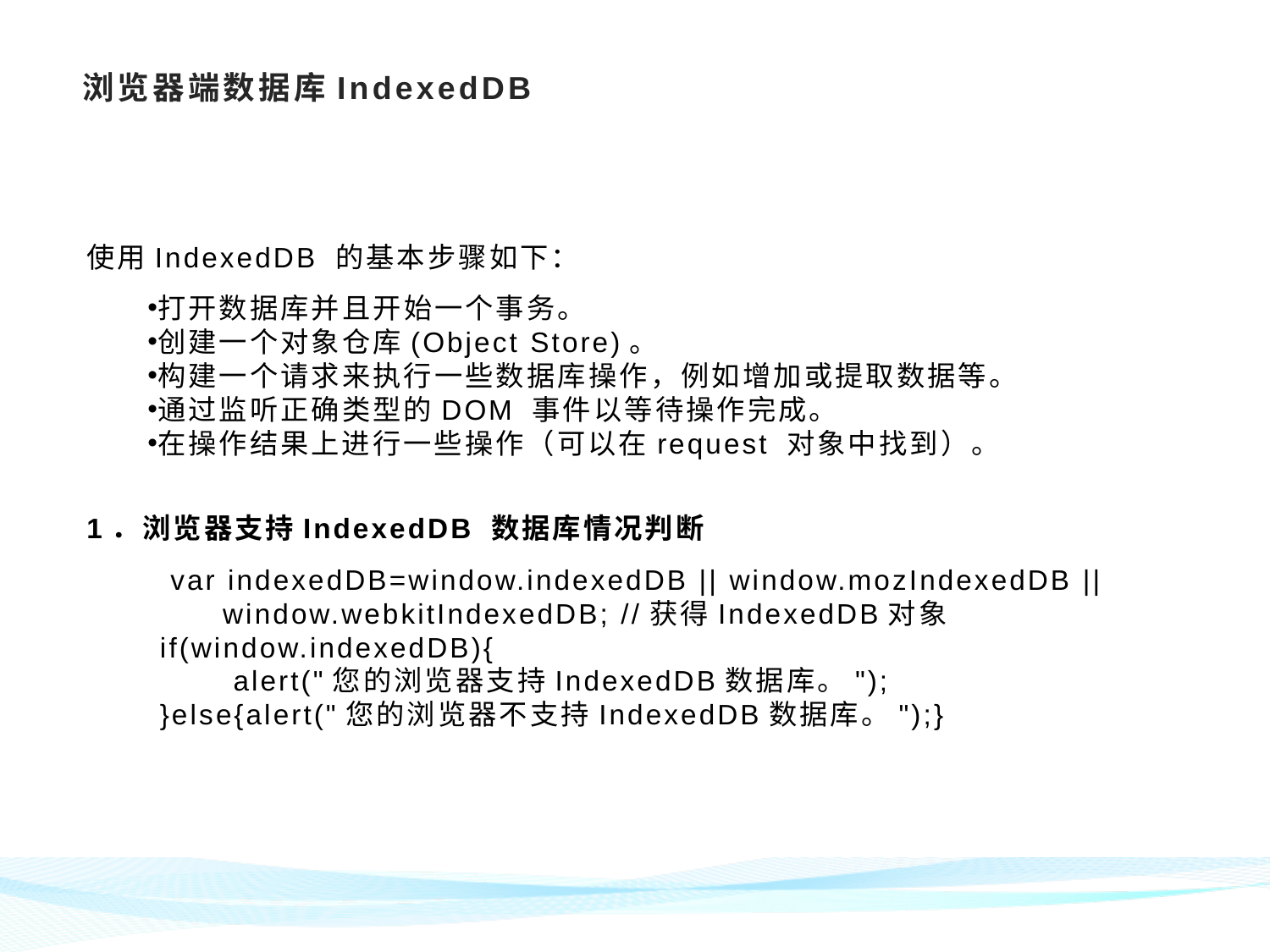

# 浏览器端数据库IndexedDB
使用IndexedDB 的基本步骤如下：
打开数据库并且开始一个事务。
创建一个对象仓库(Object Store)。
构建一个请求来执行一些数据库操作，例如增加或提取数据等。
通过监听正确类型的DOM 事件以等待操作完成。
在操作结果上进行一些操作（可以在request 对象中找到）。

1．浏览器支持IndexedDB 数据库情况判断
        var indexedDB=window.indexedDB || window.mozIndexedDB ||
             window.webkitIndexedDB; //获得IndexedDB对象
       if(window.indexedDB){
              alert("您的浏览器支持IndexedDB数据库。");
       }else{alert("您的浏览器不支持IndexedDB数据库。");}